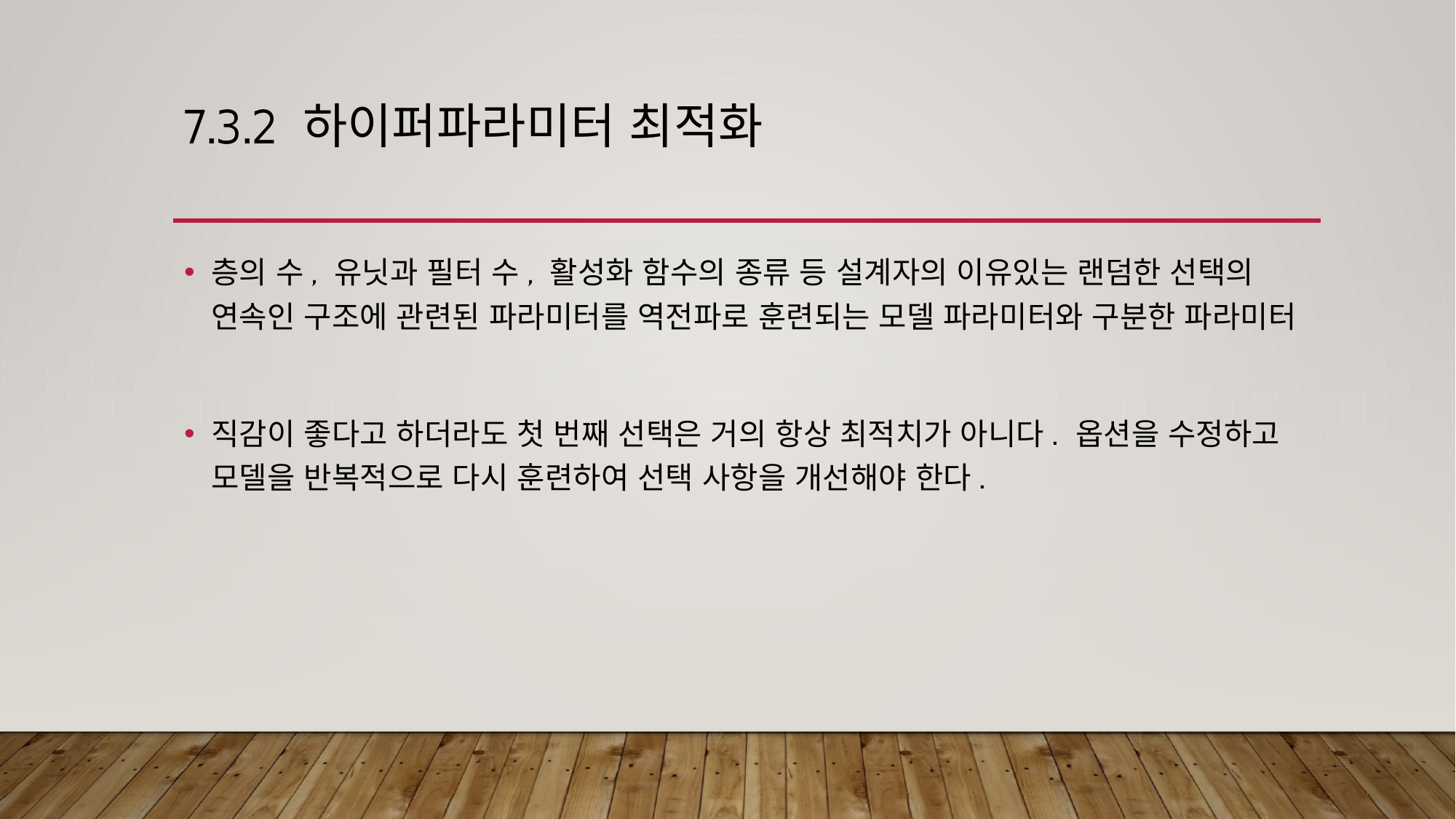

# 7.3.2 하이퍼파라미터 최적화
층의 수, 유닛과 필터 수, 활성화 함수의 종류 등 설계자의 이유있는 랜덤한 선택의 연속인 구조에 관련된 파라미터를 역전파로 훈련되는 모델 파라미터와 구분한 파라미터

직감이 좋다고 하더라도 첫 번째 선택은 거의 항상 최적치가 아니다. 옵션을 수정하고 모델을 반복적으로 다시 훈련하여 선택 사항을 개선해야 한다.